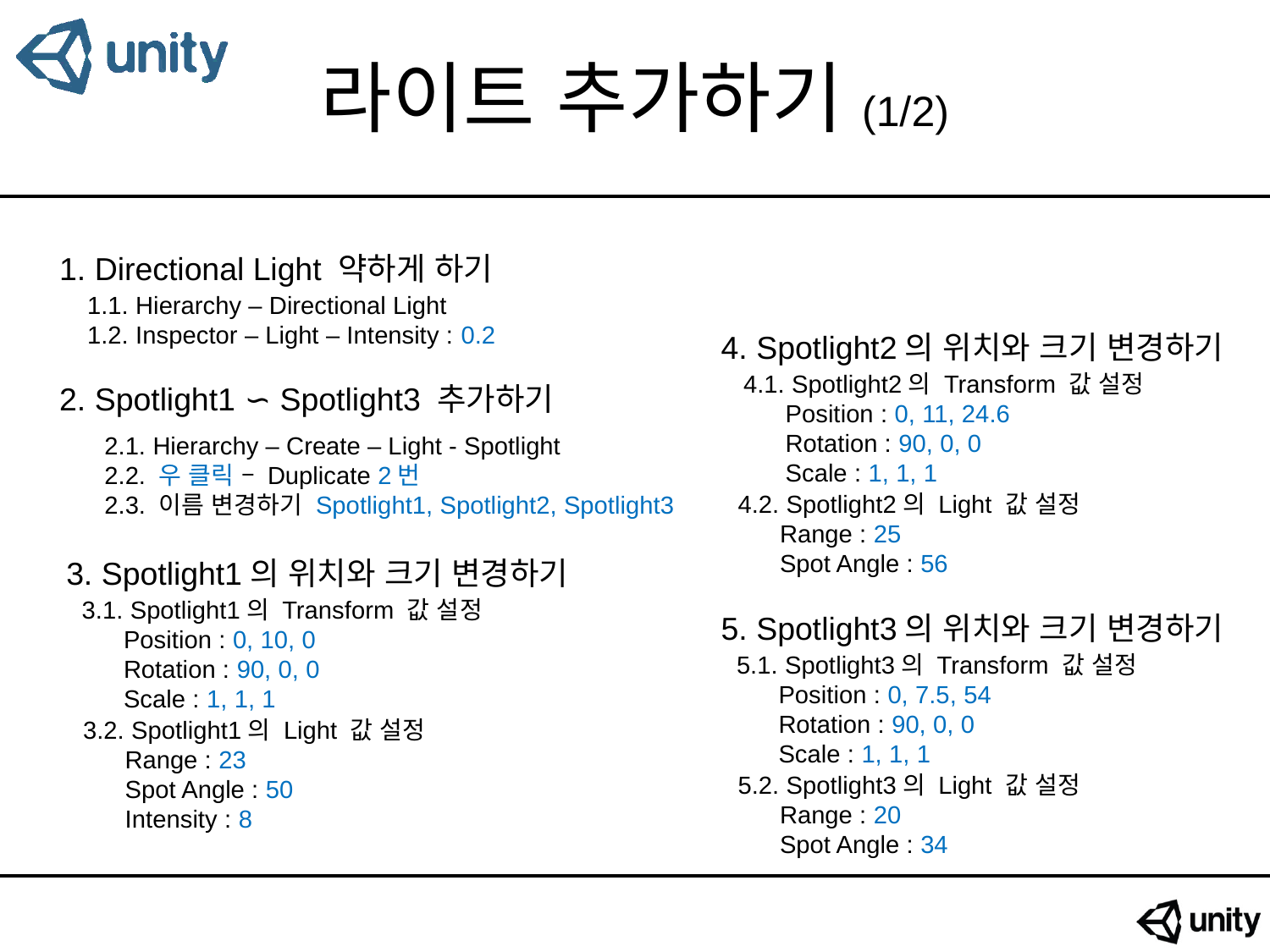

# 라이트 추가하기(1/2)
1. Directional Light 약하게 하기
1.1. Hierarchy – Directional Light
1.2. Inspector – Light – Intensity : 0.2
4. Spotlight2의 위치와 크기 변경하기
4.1. Spotlight2의 Transform 값 설정
      Position : 0, 11, 24.6
      Rotation : 90, 0, 0
      Scale : 1, 1, 1
2. Spotlight1 ∽ Spotlight3 추가하기
2.1. Hierarchy – Create – Light - Spotlight
2.2. 우 클릭 – Duplicate 2번
2.3. 이름 변경하기 Spotlight1, Spotlight2, Spotlight3
4.2. Spotlight2의 Light 값 설정
      Range : 25
      Spot Angle : 56
3. Spotlight1의 위치와 크기 변경하기
3.1. Spotlight1의 Transform 값 설정
      Position : 0, 10, 0
      Rotation : 90, 0, 0
      Scale : 1, 1, 1
5. Spotlight3의 위치와 크기 변경하기
5.1. Spotlight3의 Transform 값 설정
      Position : 0, 7.5, 54
      Rotation : 90, 0, 0
      Scale : 1, 1, 1
3.2. Spotlight1의 Light 값 설정
      Range : 23
      Spot Angle : 50
      Intensity : 8
5.2. Spotlight3의 Light 값 설정
      Range : 20
      Spot Angle : 34